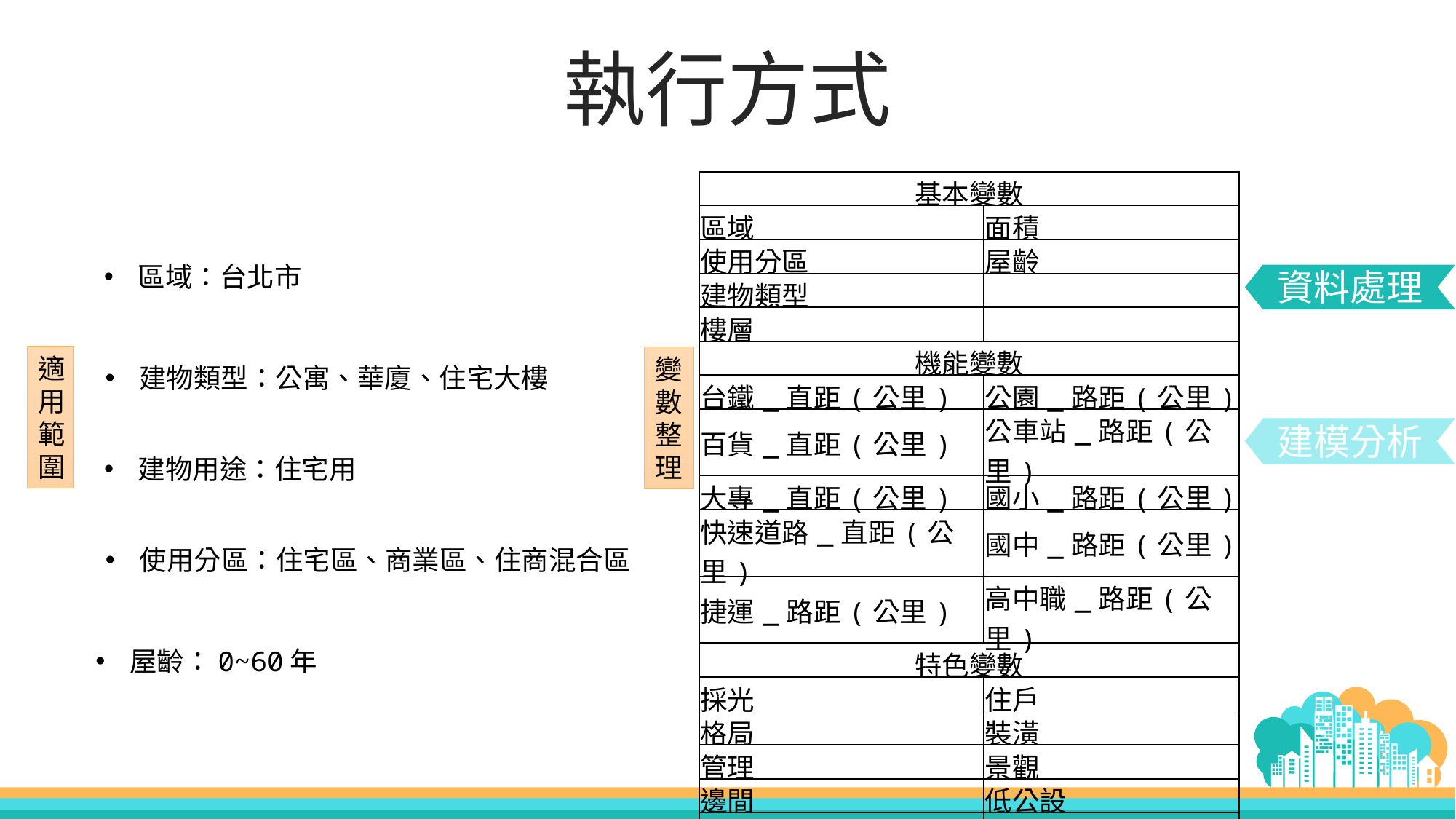

執行方式
| 基本變數 |  |
| --- | --- |
| 區域 | 面積 |
| 使用分區 | 屋齡 |
| 建物類型 |  |
| 樓層 |  |
| 機能變數 |  |
| 台鐵\_直距(公里) | 公園\_路距(公里) |
| 百貨\_直距(公里) | 公車站\_路距(公里) |
| 大專\_直距(公里) | 國小\_路距(公里) |
| 快速道路\_直距(公里) | 國中\_路距(公里) |
| 捷運\_路距(公里) | 高中職\_路距(公里) |
| 特色變數 |  |
| 採光 | 住戶 |
| 格局 | 裝潢 |
| 管理 | 景觀 |
| 邊間 | 低公設 |
| 屋況 | 公設多元 |
| 靜巷 | 制震 |
區域：台北市
資料處理

適用範圍
變數整理
建物類型：公寓、華廈、住宅大樓
建模分析

建物用途：住宅用
使用分區：住宅區、商業區、住商混合區
屋齡：0~60年